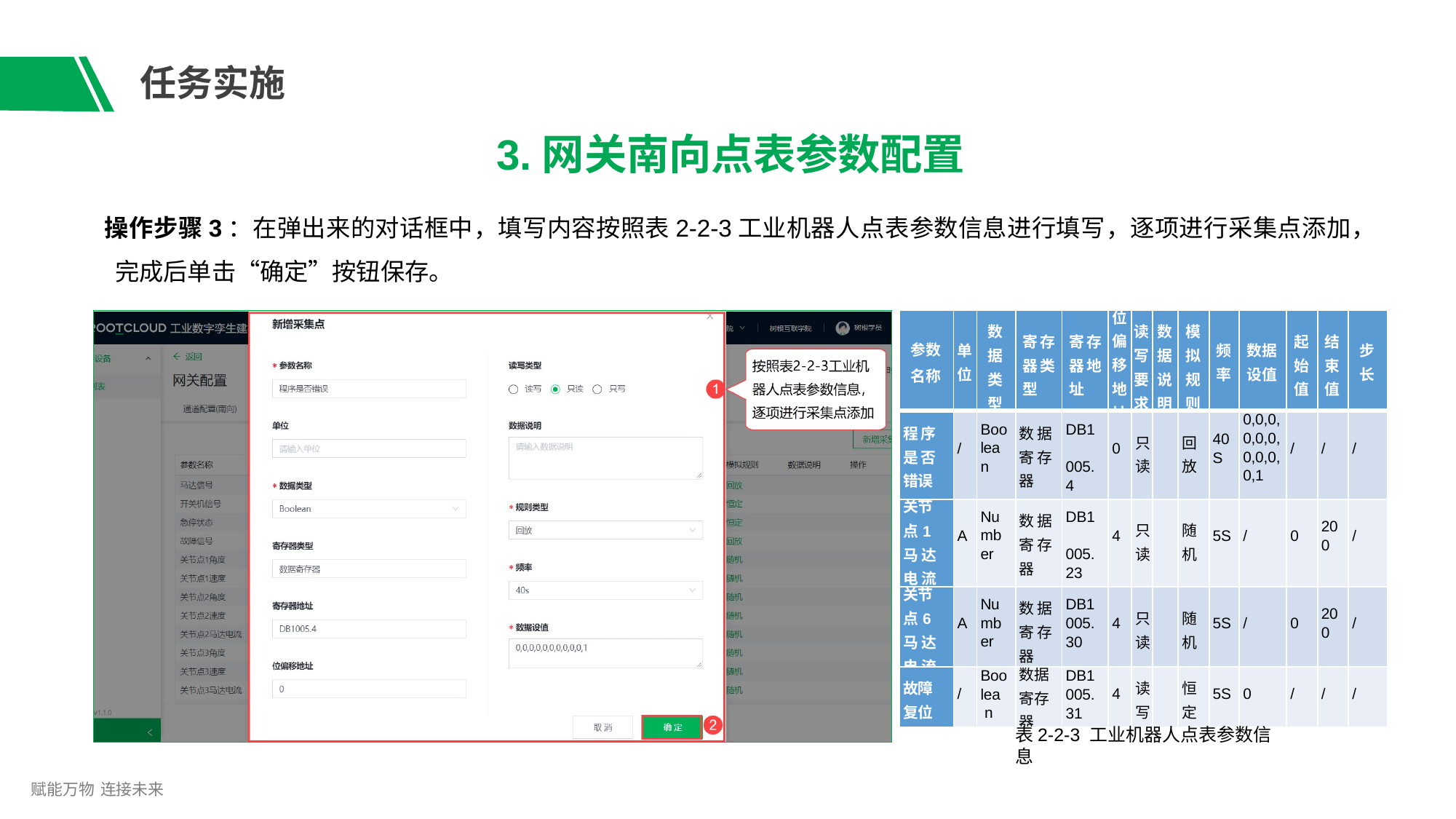

# 任务实施
3.网关南向点表参数配置
操作步骤3：在弹出来的对话框中，填写内容按照表2-2-3工业机器人点表参数信息进行填写，逐项进行采集点添加，  完成后单击“确定”按钮保存。
| 参数 名称 | 单 位 | 数 据 类 型 | 寄存 器类 型 | 寄存 器地 址 | 位 偏 移 地 址 | 读 写 要 求 | 数 据 说 明 | 模 拟 规 则 | 频 率 | 数据 设值 | 起 始 值 | 结 束 值 | 步 长 |
| --- | --- | --- | --- | --- | --- | --- | --- | --- | --- | --- | --- | --- | --- |
| 程序 是否 错误 | / | Boo lea n | 数据 寄存 器 | DB1 005. 4 | 0 | 只 读 |  | 回 放 | 40 S | 0,0,0, 0,0,0, 0,0,0, 0,1 | / | / | / |
| 关节 点1马 达电 流 | A | Nu mb er | 数据 寄存 器 | DB1 005. 23 | 4 | 只 读 |  | 随 机 | 5S | / | 0 | 20 0 | / |
| 关节 点6马 达电 流 | A | Nu mb er | 数据 寄存 器 | DB1 005. 30 | 4 | 只 读 |  | 随 机 | 5S | / | 0 | 20 0 | / |
| 故障 复位 | / | Boo lea n | 数据 寄存 器 | DB1 005. 31 | 4 | 读 写 |  | 恒 定 | 5S | 0 | / | / | / |

表2-2-3 工业机器人点表参数信息
赋能万物 连接未来